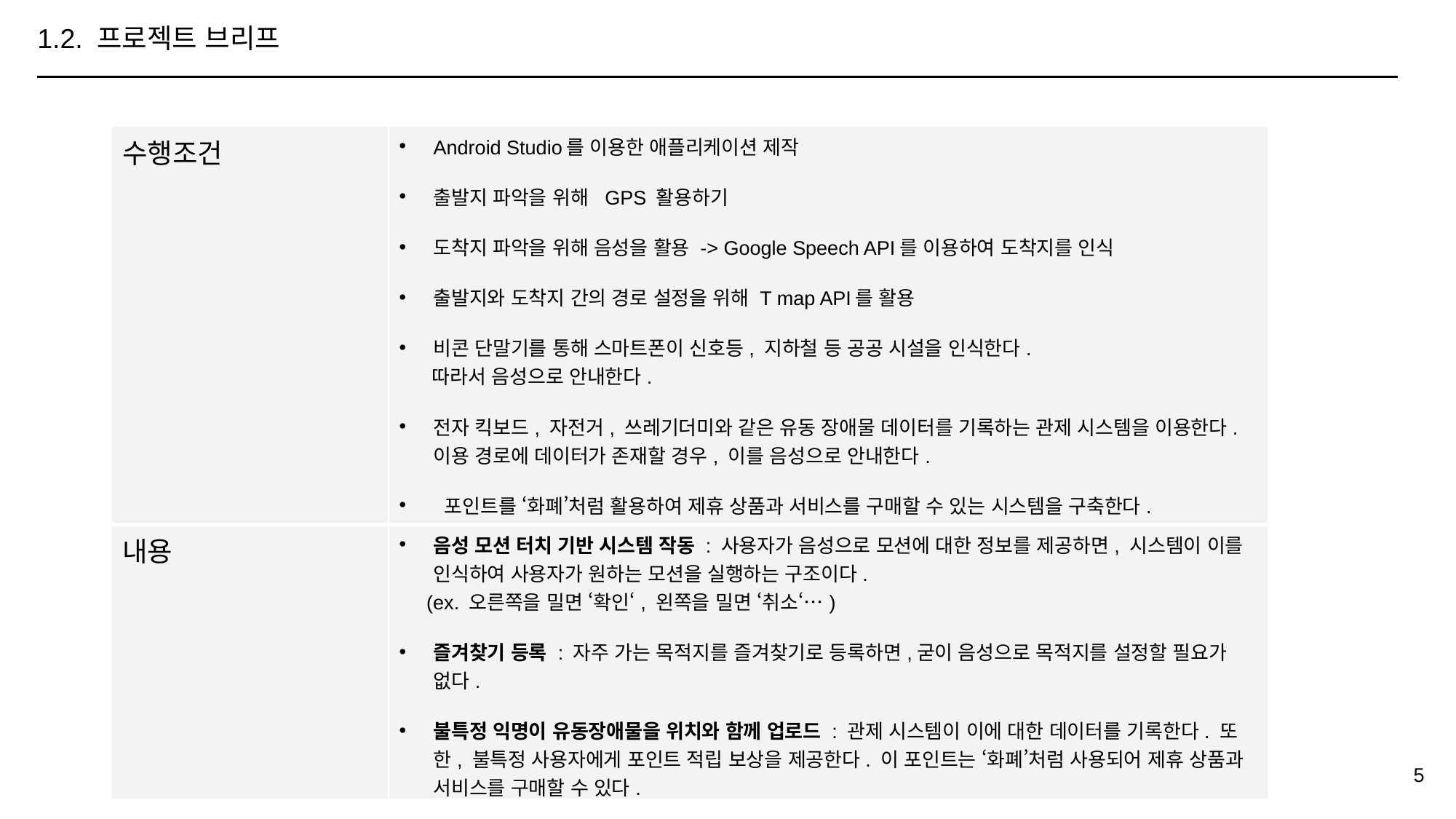

1.2. 프로젝트 브리프
| 수행조건 | Android Studio를 이용한 애플리케이션 제작 출발지 파악을 위해 GPS 활용하기 도착지 파악을 위해 음성을 활용 -> Google Speech API를 이용하여 도착지를 인식 출발지와 도착지 간의 경로 설정을 위해 T map API를 활용 비콘 단말기를 통해 스마트폰이 신호등, 지하철 등 공공 시설을 인식한다. 따라서 음성으로 안내한다. 전자 킥보드, 자전거, 쓰레기더미와 같은 유동 장애물 데이터를 기록하는 관제 시스템을 이용한다. 이용 경로에 데이터가 존재할 경우, 이를 음성으로 안내한다. 포인트를 ‘화폐’처럼 활용하여 제휴 상품과 서비스를 구매할 수 있는 시스템을 구축한다. |
| --- | --- |
| 내용 | 음성 모션 터치 기반 시스템 작동 : 사용자가 음성으로 모션에 대한 정보를 제공하면, 시스템이 이를 인식하여 사용자가 원하는 모션을 실행하는 구조이다. (ex. 오른쪽을 밀면 ‘확인‘, 왼쪽을 밀면 ‘취소‘…) 즐겨찾기 등록 : 자주 가는 목적지를 즐겨찾기로 등록하면,굳이 음성으로 목적지를 설정할 필요가 없다. 불특정 익명이 유동장애물을 위치와 함께 업로드 : 관제 시스템이 이에 대한 데이터를 기록한다. 또한, 불특정 사용자에게 포인트 적립 보상을 제공한다. 이 포인트는 ‘화폐’처럼 사용되어 제휴 상품과 서비스를 구매할 수 있다. |
5